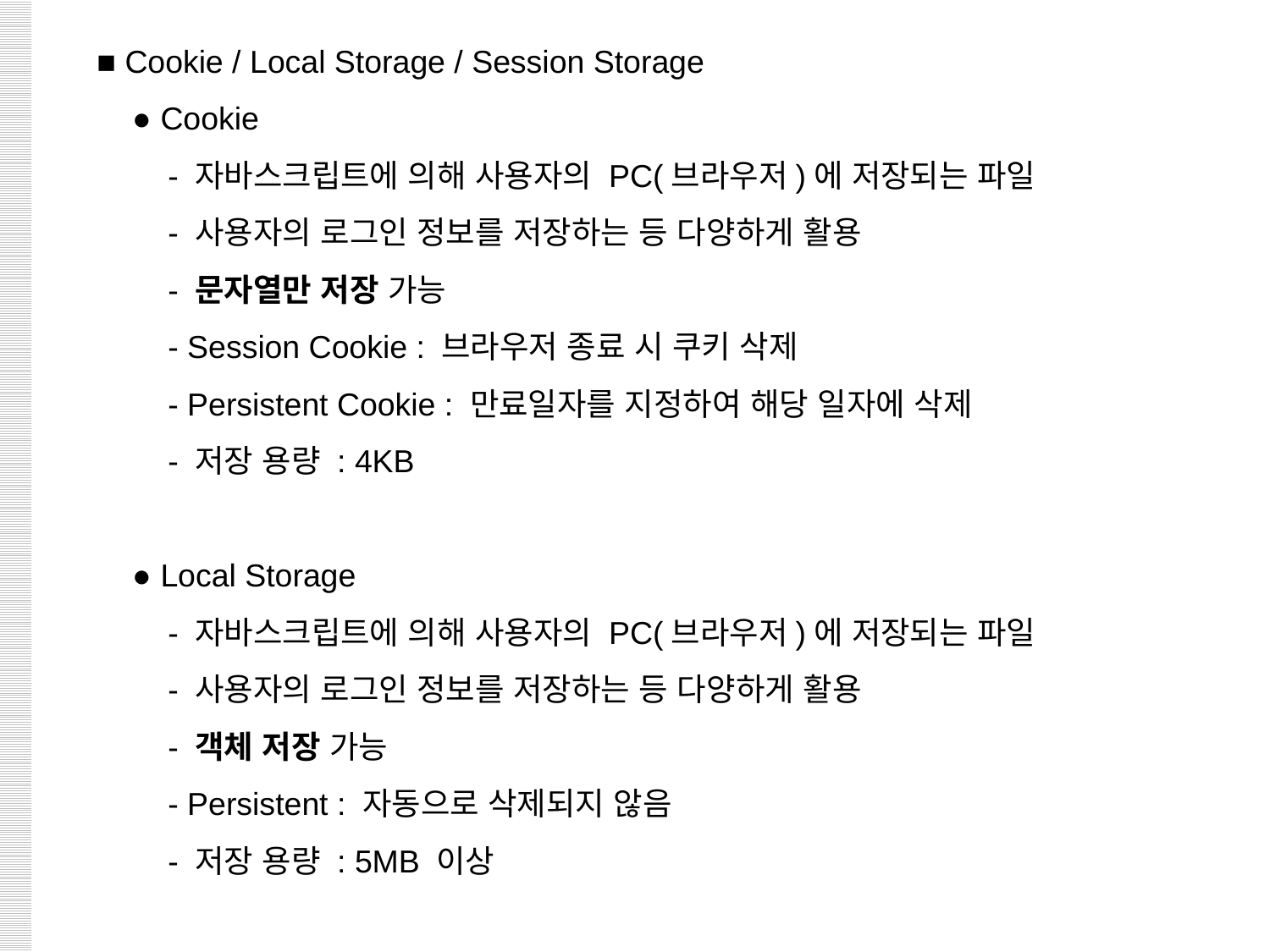

■ Cookie / Local Storage / Session Storage
    ● Cookie
        - 자바스크립트에 의해 사용자의 PC(브라우저)에 저장되는 파일
        - 사용자의 로그인 정보를 저장하는 등 다양하게 활용
        - 문자열만 저장 가능
        - Session Cookie : 브라우저 종료 시 쿠키 삭제
        - Persistent Cookie : 만료일자를 지정하여 해당 일자에 삭제
        - 저장 용량 : 4KB

    ● Local Storage
        - 자바스크립트에 의해 사용자의 PC(브라우저)에 저장되는 파일
        - 사용자의 로그인 정보를 저장하는 등 다양하게 활용
        - 객체 저장 가능
        - Persistent : 자동으로 삭제되지 않음
        - 저장 용량 : 5MB 이상